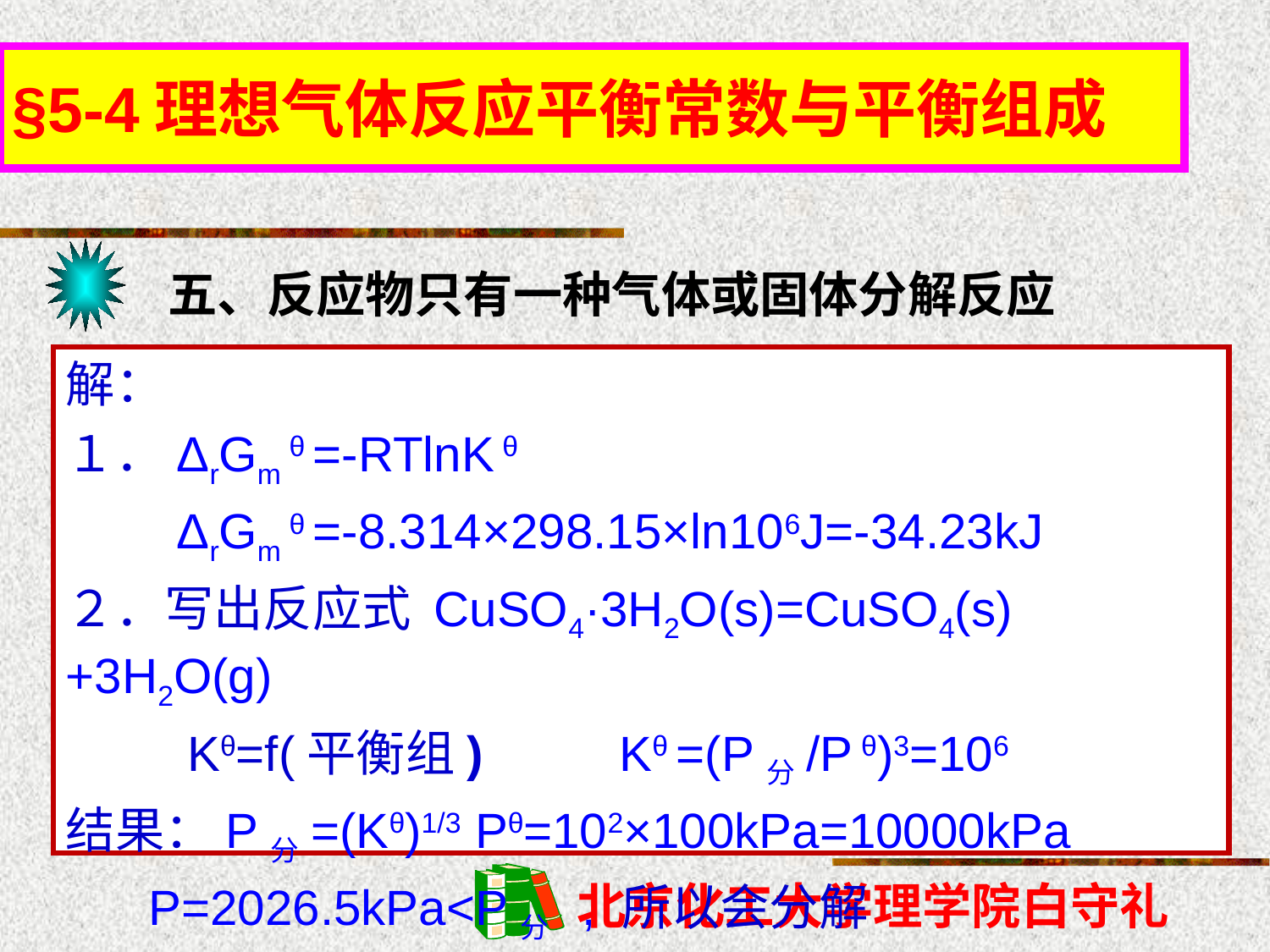

§5-4理想气体反应平衡常数与平衡组成

五、反应物只有一种气体或固体分解反应
解：
１．ΔrGm θ =-RTlnK θ
　　ΔrGm θ =-8.314×298.15×ln106J=-34.23kJ
２．写出反应式 CuSO4·3H2O(s)=CuSO4(s)+3H2O(g)
　　 Kθ=f(平衡组) 　　Kθ =(P分/P θ)3=106
结果：P分=(Kθ)1/3 Pθ=102×100kPa=10000kPa
      P=2026.5kPa<P分  , 所以会分解